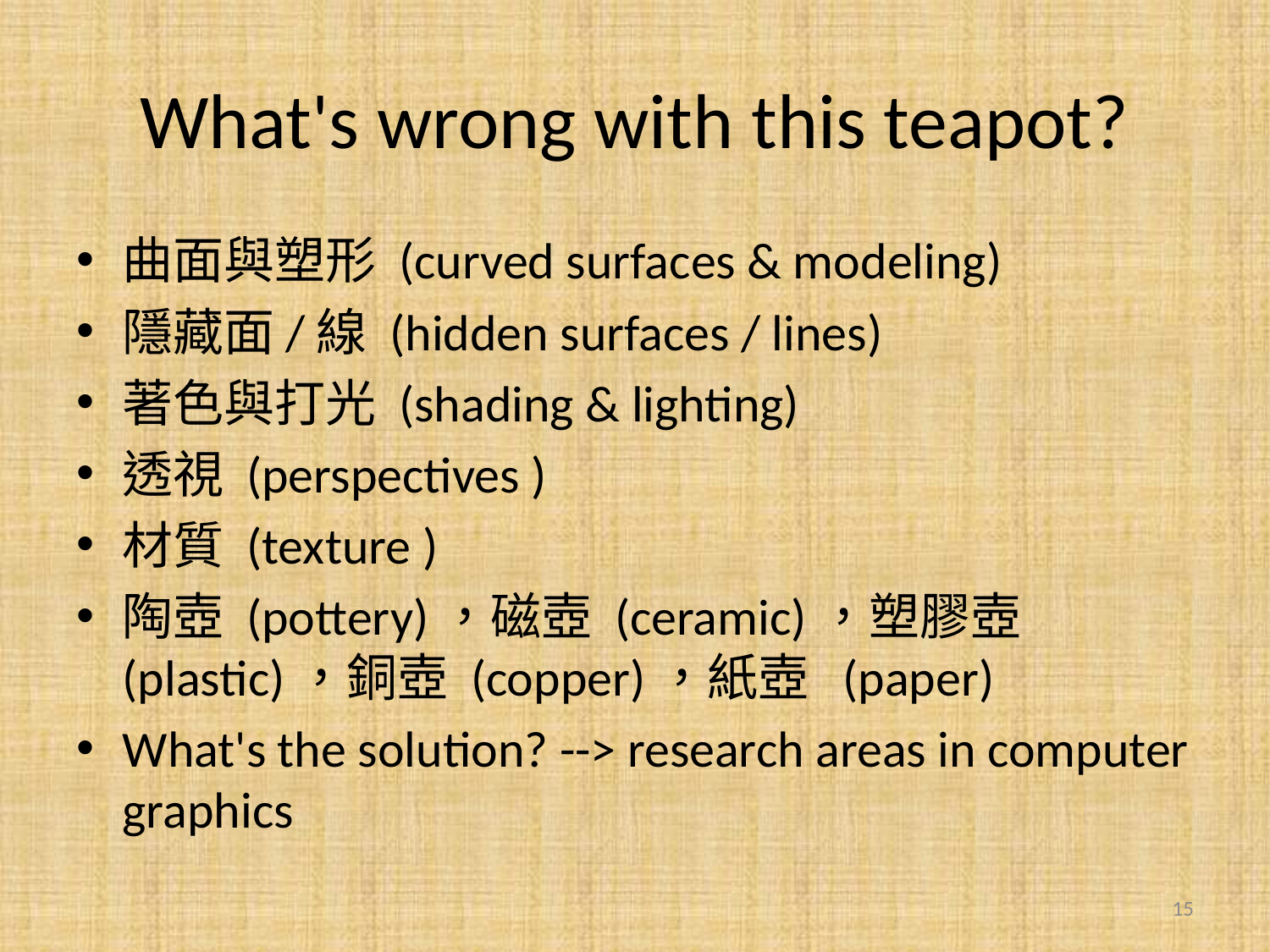

# What's wrong with this teapot?
曲面與塑形 (curved surfaces & modeling)
隱藏面/線 (hidden surfaces / lines)
著色與打光 (shading & lighting)
透視 (perspectives )
材質 (texture )
陶壺 (pottery)，磁壺 (ceramic)，塑膠壺 (plastic)，銅壺 (copper)，紙壺  (paper)
What's the solution? --> research areas in computer graphics
15